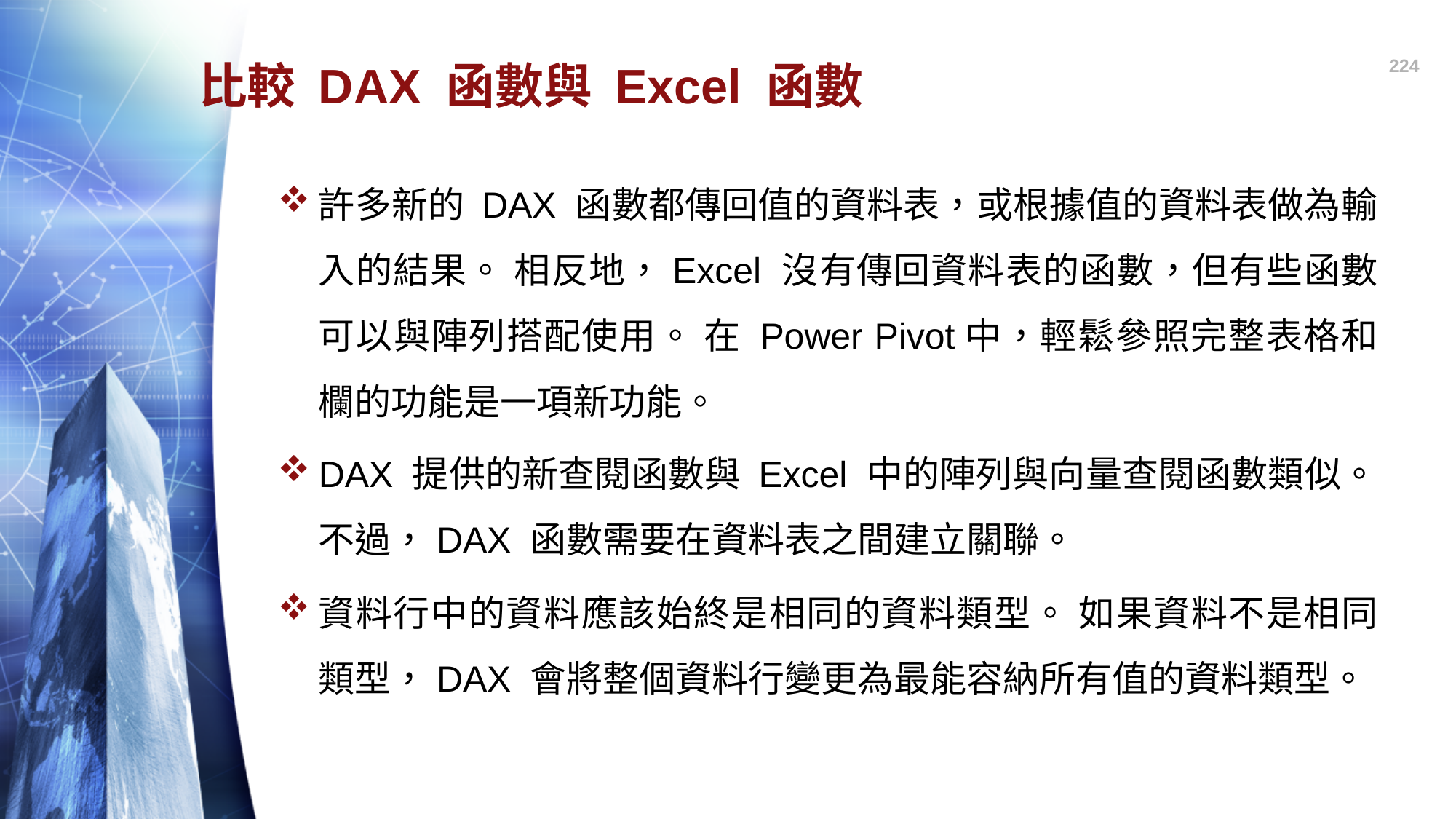

224
# 比較 DAX 函數與 Excel 函數
許多新的 DAX 函數都傳回值的資料表，或根據值的資料表做為輸入的結果。 相反地，Excel 沒有傳回資料表的函數，但有些函數可以與陣列搭配使用。 在 Power Pivot中，輕鬆參照完整表格和欄的功能是一項新功能。
DAX 提供的新查閱函數與 Excel 中的陣列與向量查閱函數類似。 不過，DAX 函數需要在資料表之間建立關聯。
資料行中的資料應該始終是相同的資料類型。 如果資料不是相同類型，DAX 會將整個資料行變更為最能容納所有值的資料類型。